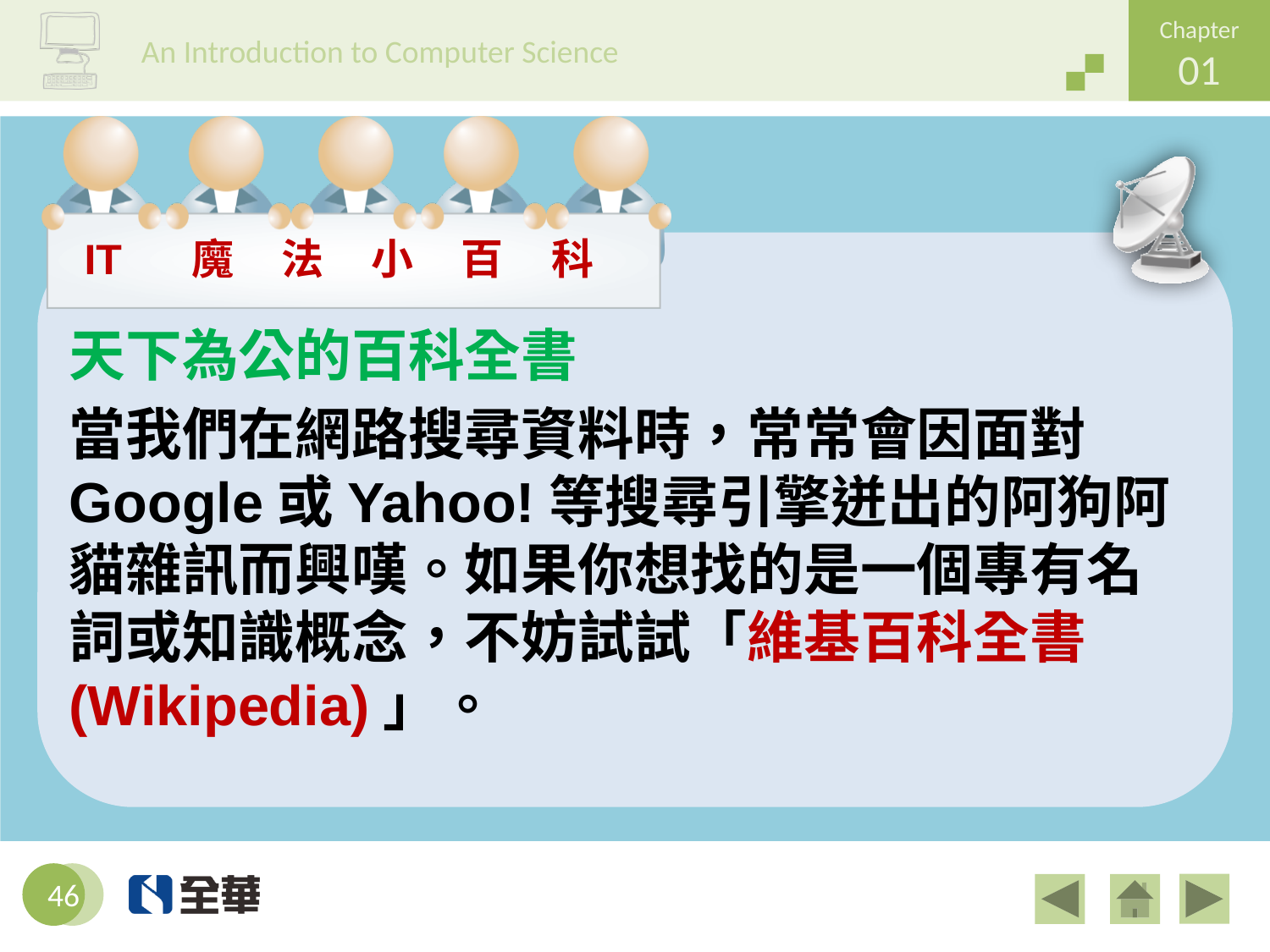

天下為公的百科全書
當我們在網路搜尋資料時，常常會因面對Google或Yahoo!等搜尋引擎迸出的阿狗阿貓雜訊而興嘆。如果你想找的是一個專有名詞或知識概念，不妨試試「維基百科全書(Wikipedia)」。